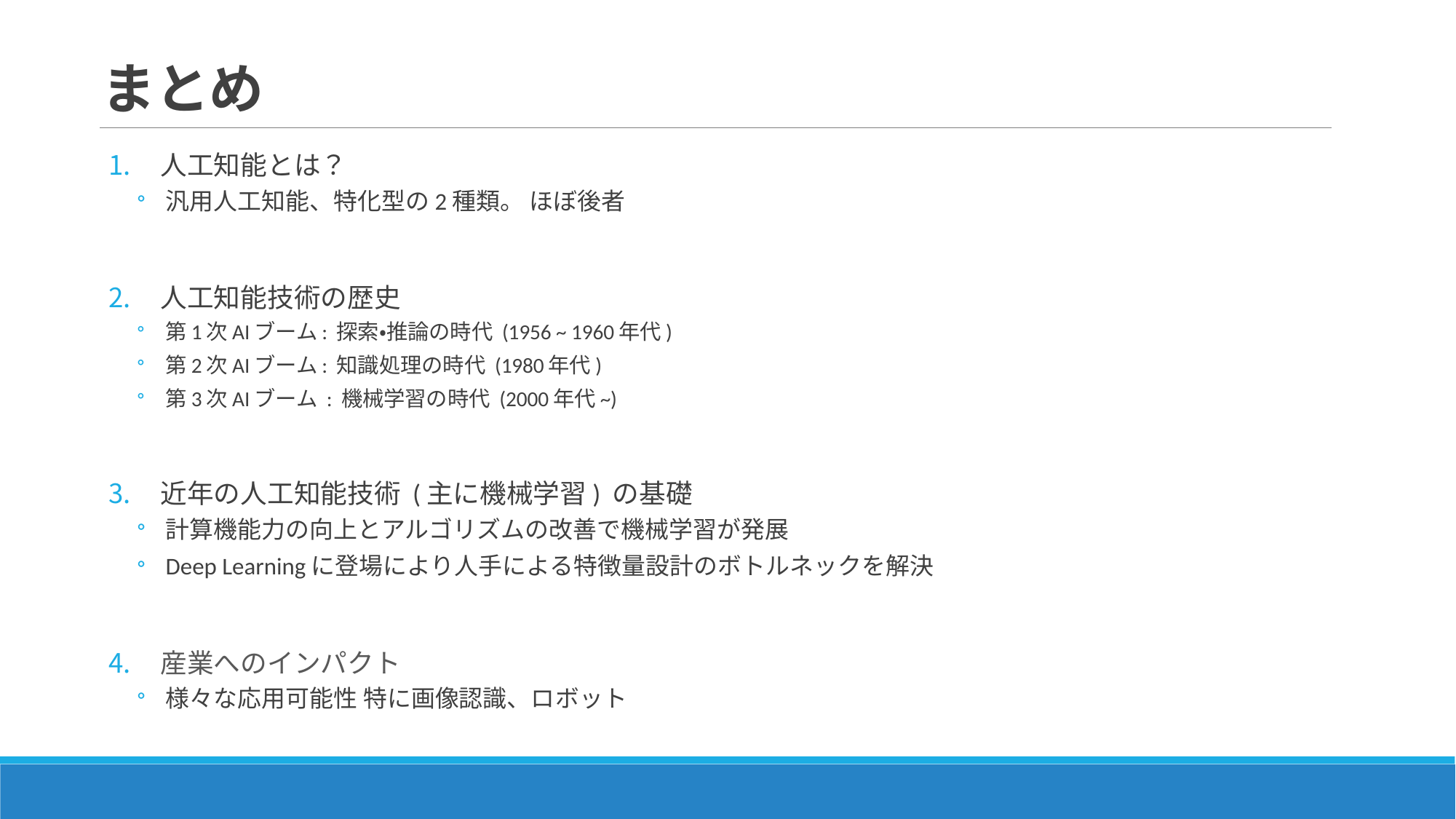

# まとめ
人工知能とは？
汎用人工知能、特化型の2種類。 ほぼ後者

人工知能技術の歴史
第1次AIブーム: 探索・推論の時代 (1956 ~ 1960年代)
第2次AIブーム: 知識処理の時代 (1980年代)
第3次AIブーム : 機械学習の時代 (2000年代~)

近年の人工知能技術 (主に機械学習) の基礎
計算機能力の向上とアルゴリズムの改善で機械学習が発展
Deep Learningに登場により人手による特徴量設計のボトルネックを解決

産業へのインパクト
様々な応用可能性 特に画像認識、ロボット